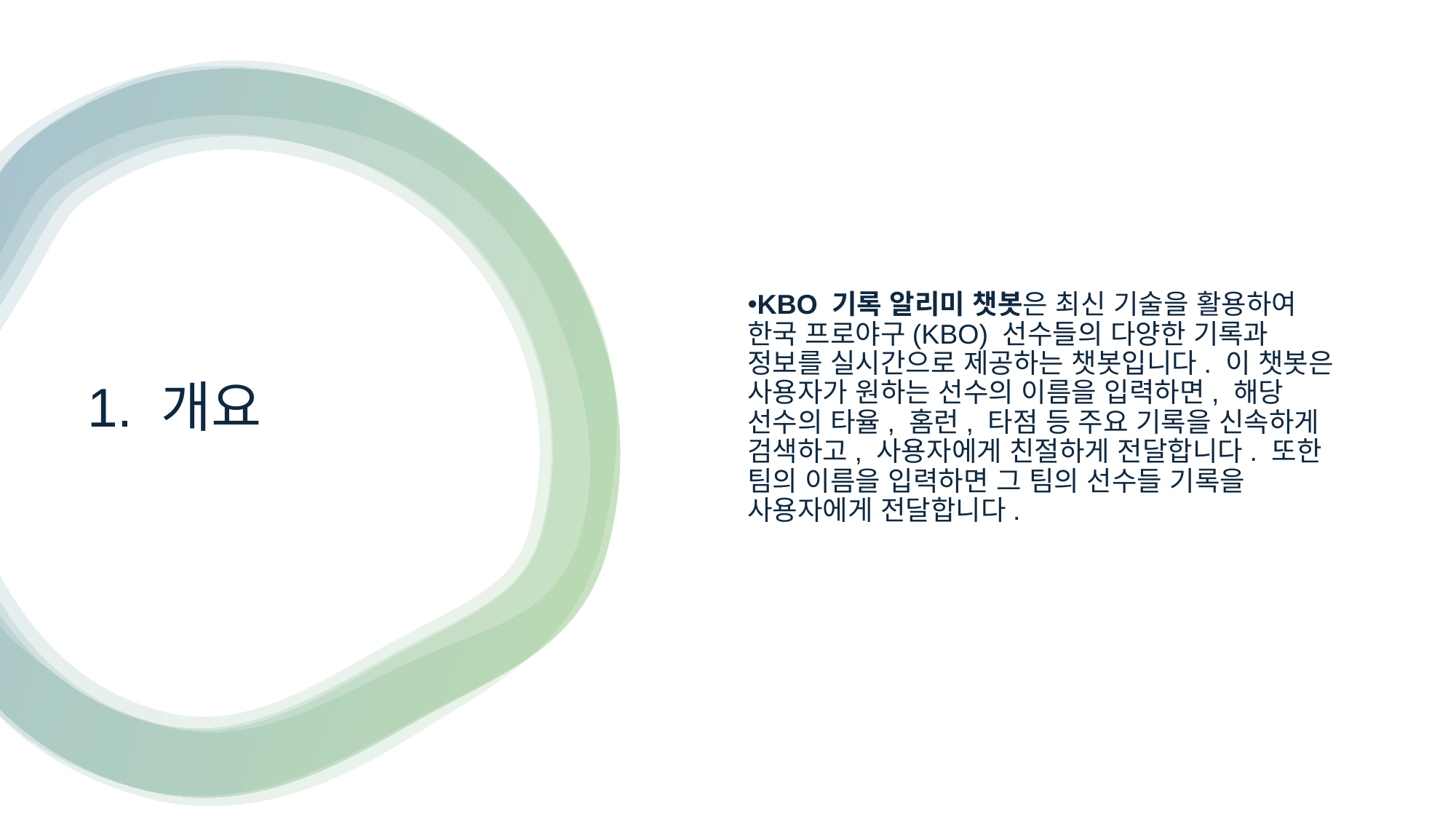

KBO 기록 알리미 챗봇은 최신 기술을 활용하여 한국 프로야구(KBO) 선수들의 다양한 기록과 정보를 실시간으로 제공하는 챗봇입니다. 이 챗봇은 사용자가 원하는 선수의 이름을 입력하면, 해당 선수의 타율, 홈런, 타점 등 주요 기록을 신속하게 검색하고, 사용자에게 친절하게 전달합니다. 또한 팀의 이름을 입력하면 그 팀의 선수들 기록을 사용자에게 전달합니다.
# 1. 개요